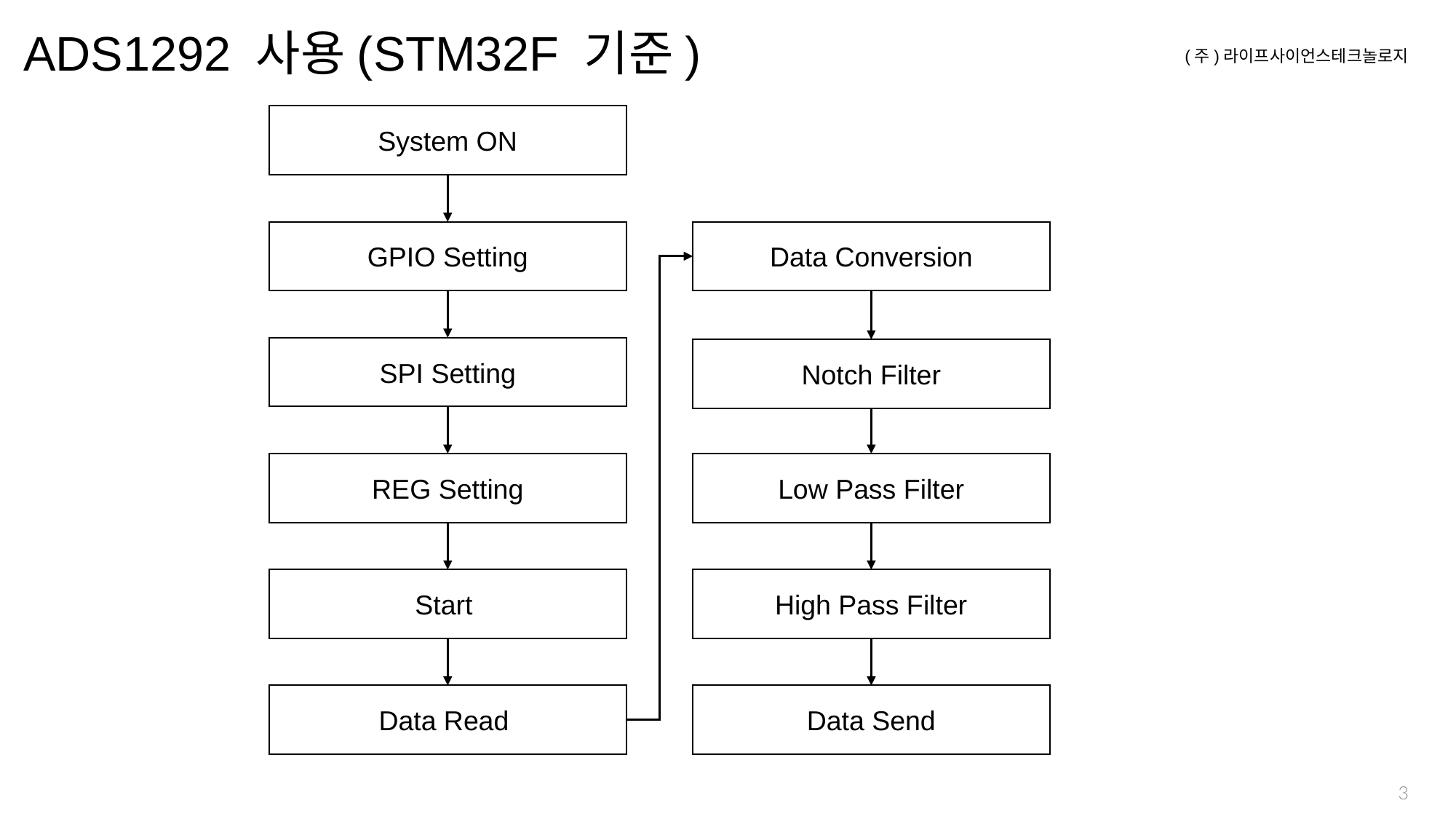

ADS1292 사용(STM32F 기준)
System ON
Data Conversion
GPIO Setting
SPI Setting
Notch Filter
REG Setting
Low Pass Filter
Start
High Pass Filter
Data Send
Data Read